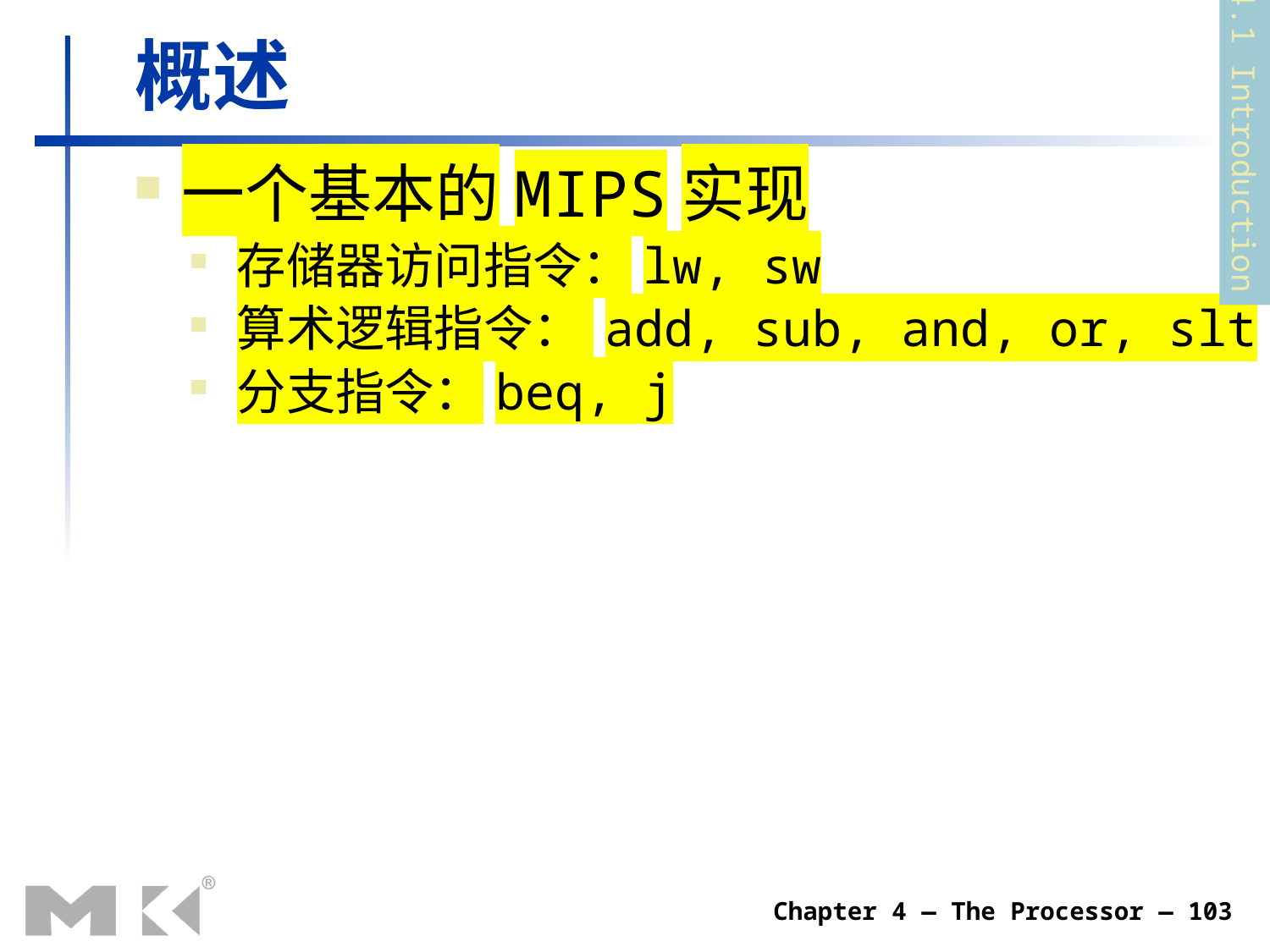

概述
§4.1 Introduction
一个基本的MIPS实现
存储器访问指令：lw, sw
算术逻辑指令： add, sub, and, or, slt
分支指令：beq, j
Chapter 4 — The Processor — 103